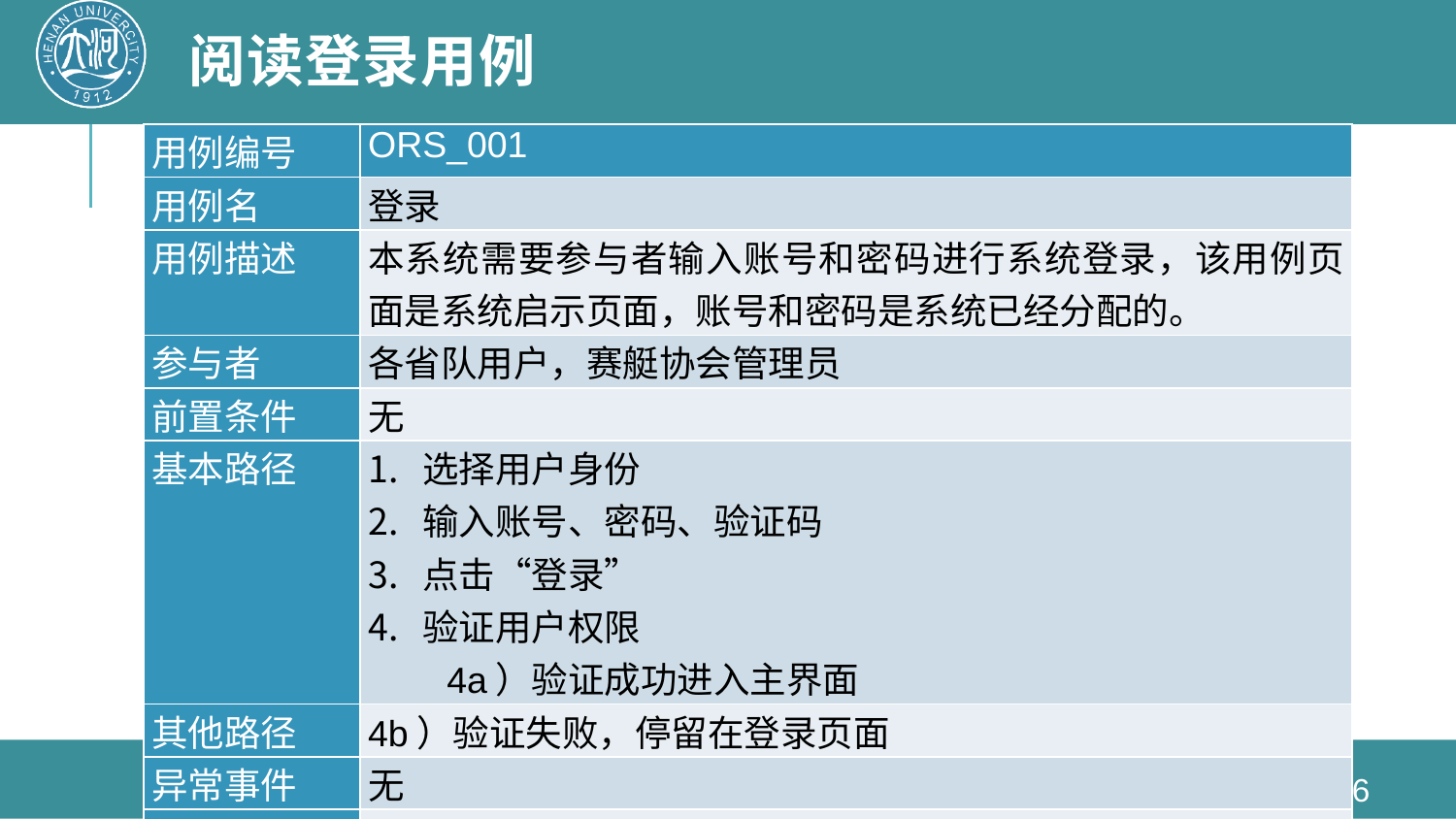

# 阅读登录用例
| 用例编号 | ORS\_001 |
| --- | --- |
| 用例名 | 登录 |
| 用例描述 | 本系统需要参与者输入账号和密码进行系统登录，该用例页面是系统启示页面，账号和密码是系统已经分配的。 |
| 参与者 | 各省队用户，赛艇协会管理员 |
| 前置条件 | 无 |
| 基本路径 | 选择用户身份 输入账号、密码、验证码 点击“登录” 验证用户权限 4a）验证成功进入主界面 |
| 其他路径 | 4b）验证失败，停留在登录页面 |
| 异常事件 | 无 |
| 后置条件 | 无 |
2020/6/3
软件工程
36